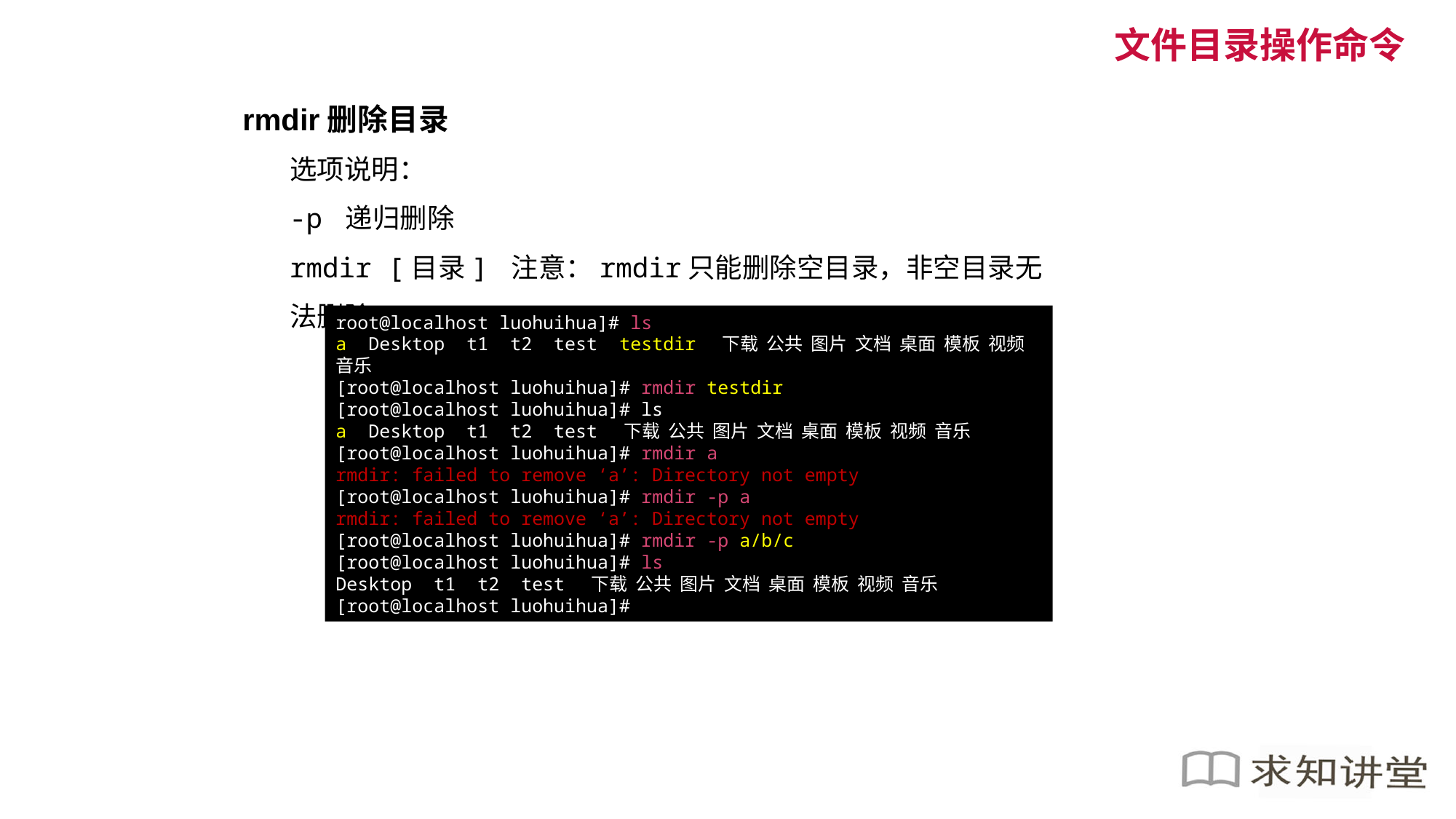

文件目录操作命令
rmdir删除目录
选项说明：
-p 递归删除
rmdir [目录] 注意：rmdir只能删除空目录，非空目录无法删除。
root@localhost luohuihua]# ls
a  Desktop  t1  t2  test  testdir  下载  公共  图片  文档  桌面  模板  视频  音乐
[root@localhost luohuihua]# rmdir testdir
[root@localhost luohuihua]# ls
a  Desktop  t1  t2  test  下载  公共  图片  文档  桌面  模板  视频  音乐
[root@localhost luohuihua]# rmdir a
rmdir: failed to remove ‘a’: Directory not empty
[root@localhost luohuihua]# rmdir -p a
rmdir: failed to remove ‘a’: Directory not empty
[root@localhost luohuihua]# rmdir -p a/b/c
[root@localhost luohuihua]# ls
Desktop  t1  t2  test  下载  公共  图片  文档  桌面  模板  视频  音乐
[root@localhost luohuihua]#